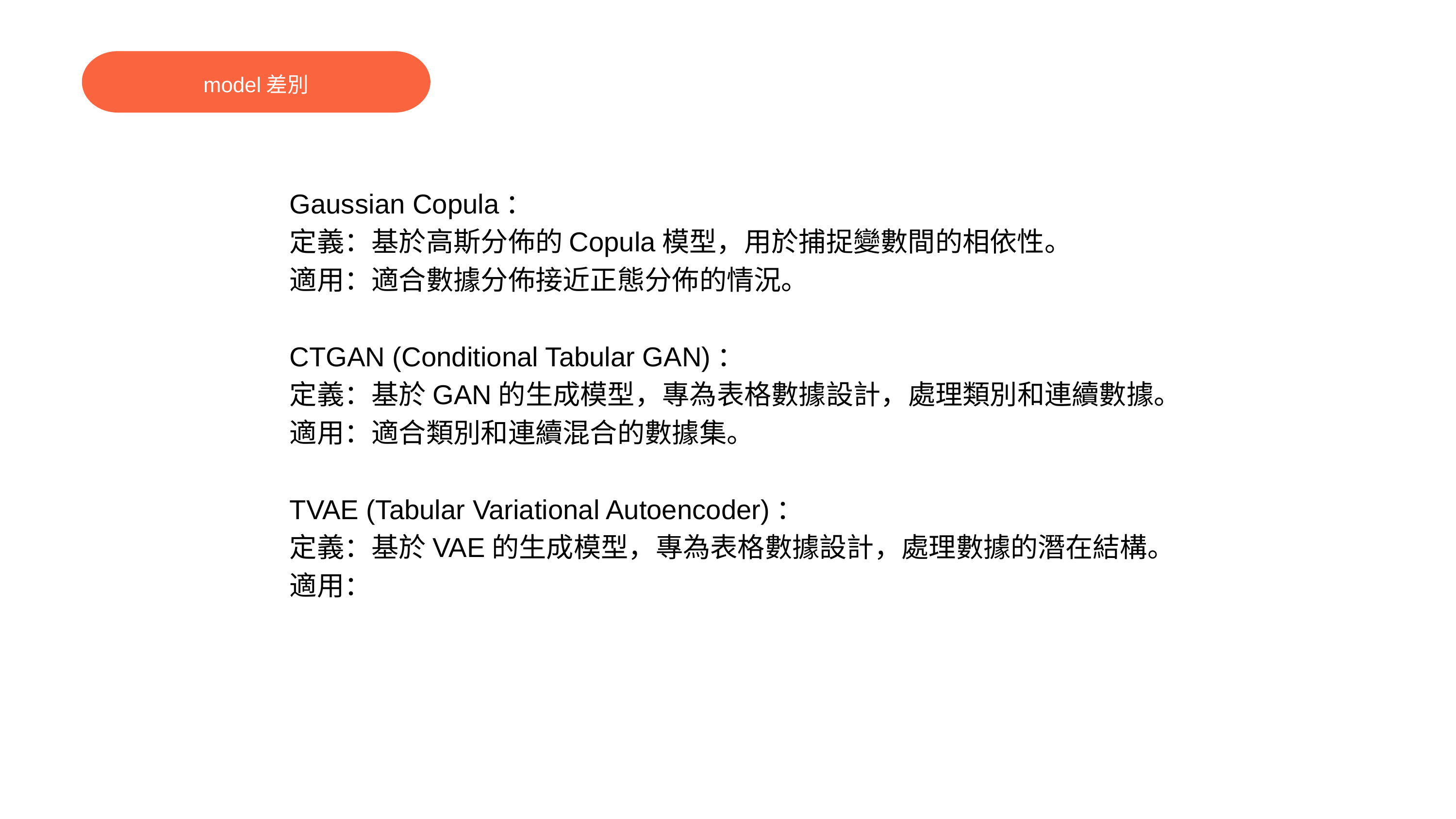

model差別
Gaussian Copula：
定義：基於高斯分佈的Copula模型，用於捕捉變數間的相依性。
適用：適合數據分佈接近正態分佈的情況。

CTGAN (Conditional Tabular GAN)：
定義：基於GAN的生成模型，專為表格數據設計，處理類別和連續數據。
適用：適合類別和連續混合的數據集。

TVAE (Tabular Variational Autoencoder)：
定義：基於VAE的生成模型，專為表格數據設計，處理數據的潛在結構。
適用：